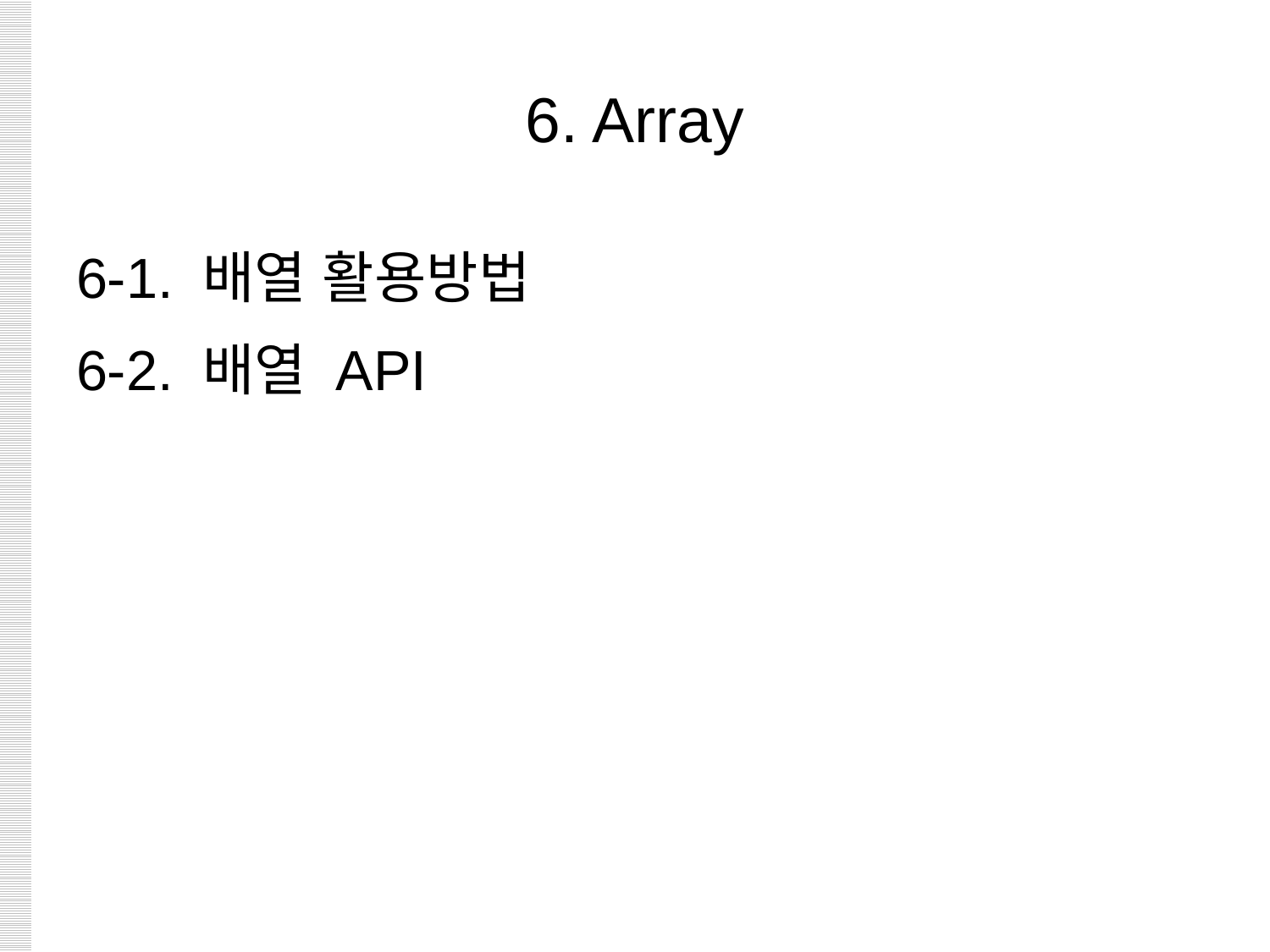

# 6. Array
6-1. 배열 활용방법
6-2. 배열 API